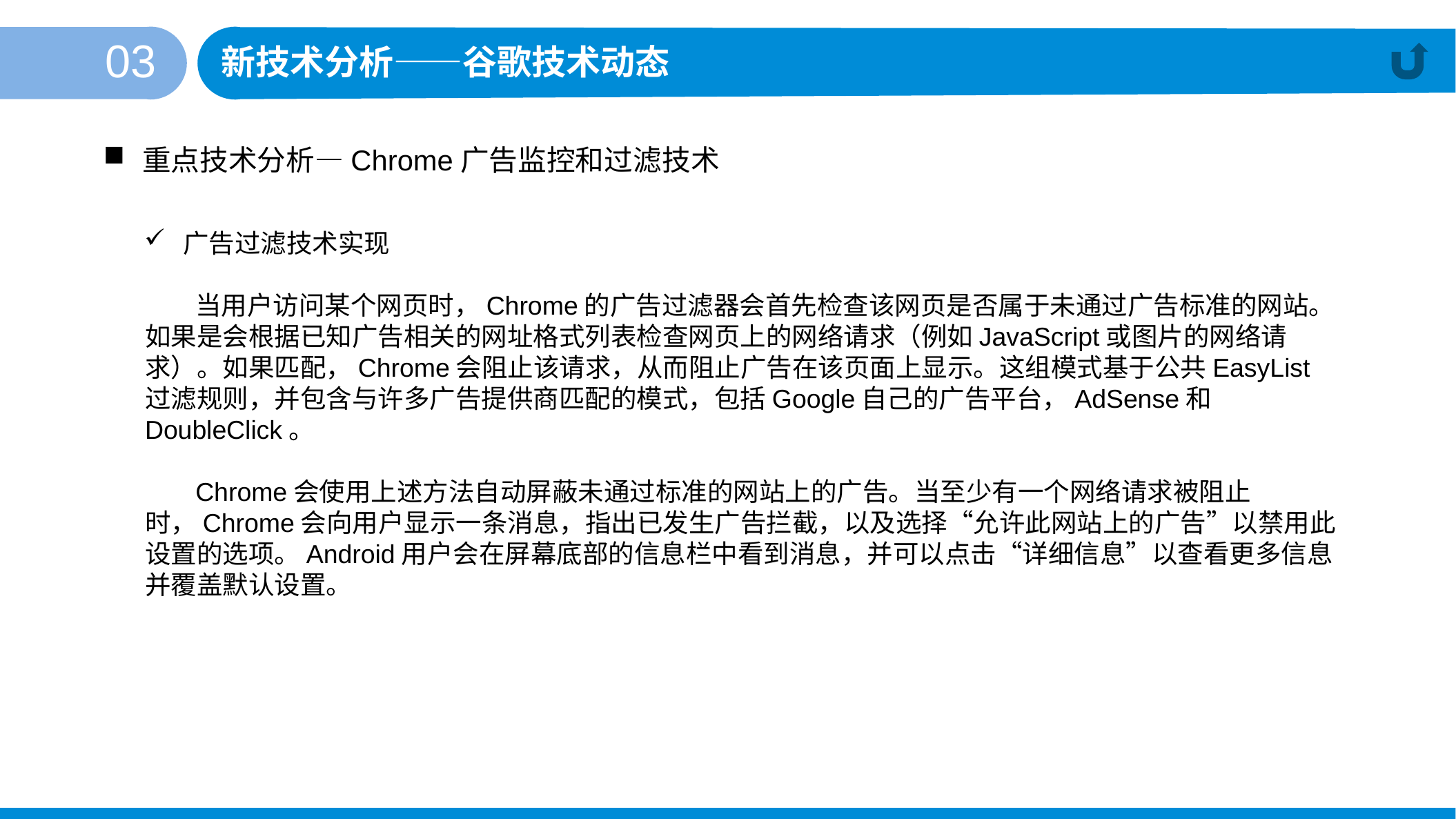

03

新技术分析——谷歌技术动态

重点技术分析—Chrome广告监控和过滤技术
广告过滤技术实现

当用户访问某个网页时，Chrome的广告过滤器会首先检查该网页是否属于未通过广告标准的网站。如果是会根据已知广告相关的网址格式列表检查网页上的网络请求（例如JavaScript或图片的网络请求）。如果匹配，Chrome会阻止该请求，从而阻止广告在该页面上显示。这组模式基于公共EasyList过滤规则，并包含与许多广告提供商匹配的模式，包括Google自己的广告平台，AdSense和DoubleClick。

Chrome会使用上述方法自动屏蔽未通过标准的网站上的广告。当至少有一个网络请求被阻止时，Chrome会向用户显示一条消息，指出已发生广告拦截，以及选择“允许此网站上的广告”以禁用此设置的选项。Android用户会在屏幕底部的信息栏中看到消息，并可以点击“详细信息”以查看更多信息并覆盖默认设置。